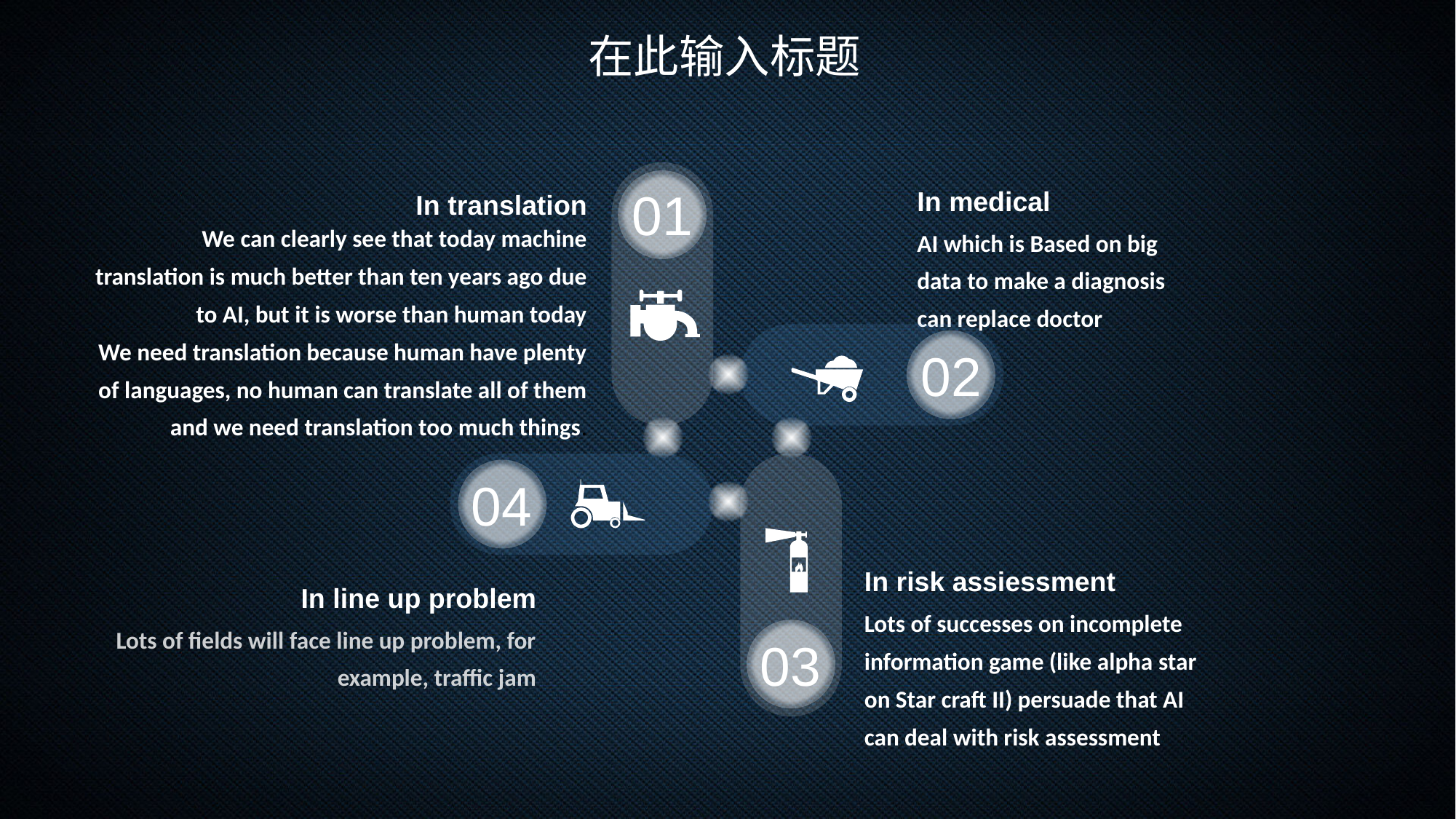

在此输入标题

01

In medical
AI which is Based on big data to make a diagnosis can replace doctor
In translation
We can clearly see that today machine translation is much better than ten years ago due to AI, but it is worse than human today
We need translation because human have plenty of languages, no human can translate all of them and we need translation too much things.

02

04

03

In risk assiessment
Lots of successes on incomplete information game (like alpha star on Star craft II) persuade that AI can deal with risk assessment
In line up problem
Lots of fields will face line up problem, for example, traffic jam